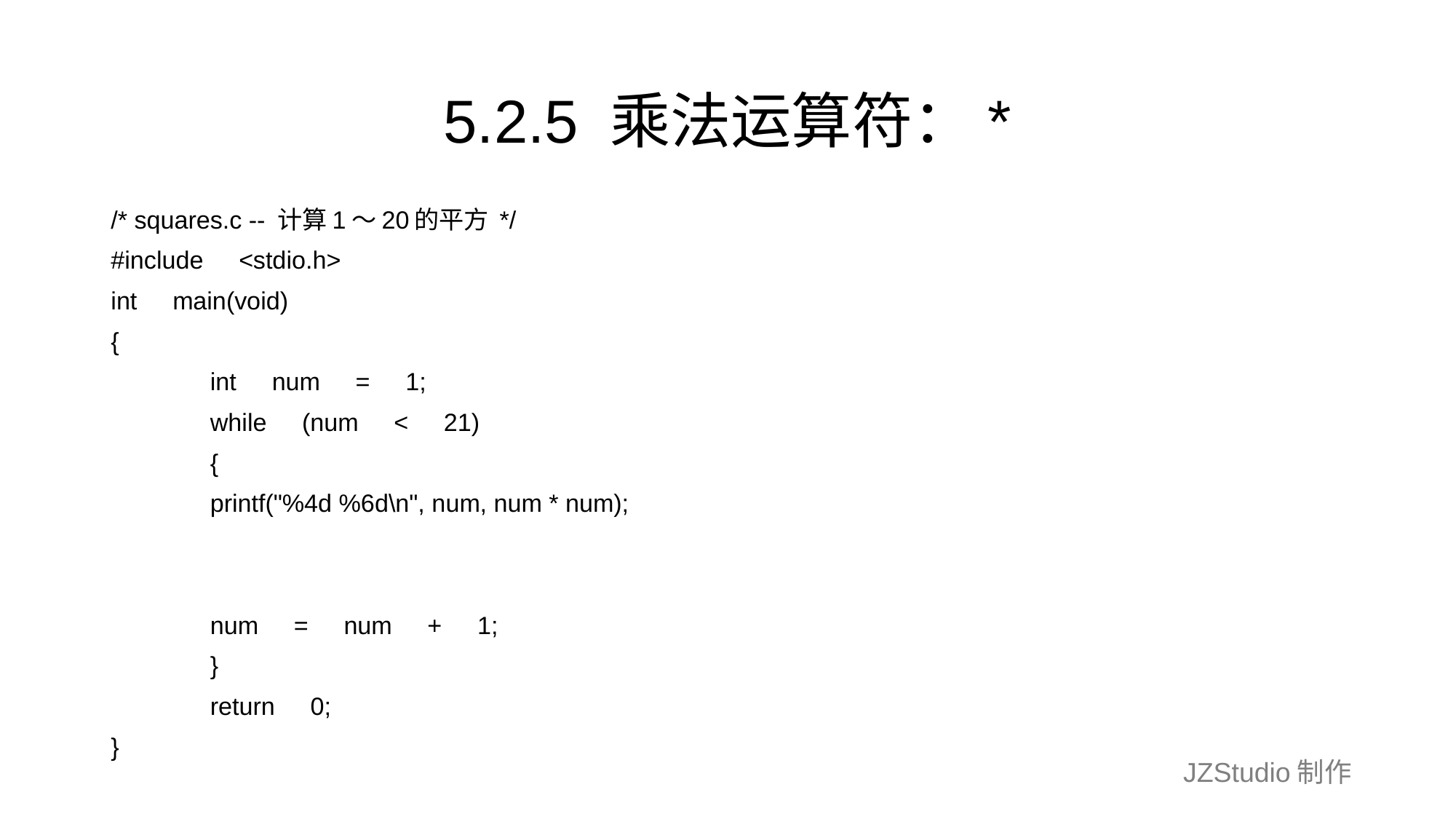

# 5.2.5 乘法运算符：*
/* squares.c -- 计算1～20的平方 */
#include　<stdio.h>
int　main(void)
{
	int　num　=　1;
	while　(num　<　21)
	{
		printf("%4d %6d\n", num, num * num);

		num　=　num　+　1;
	}
	return　0;
}